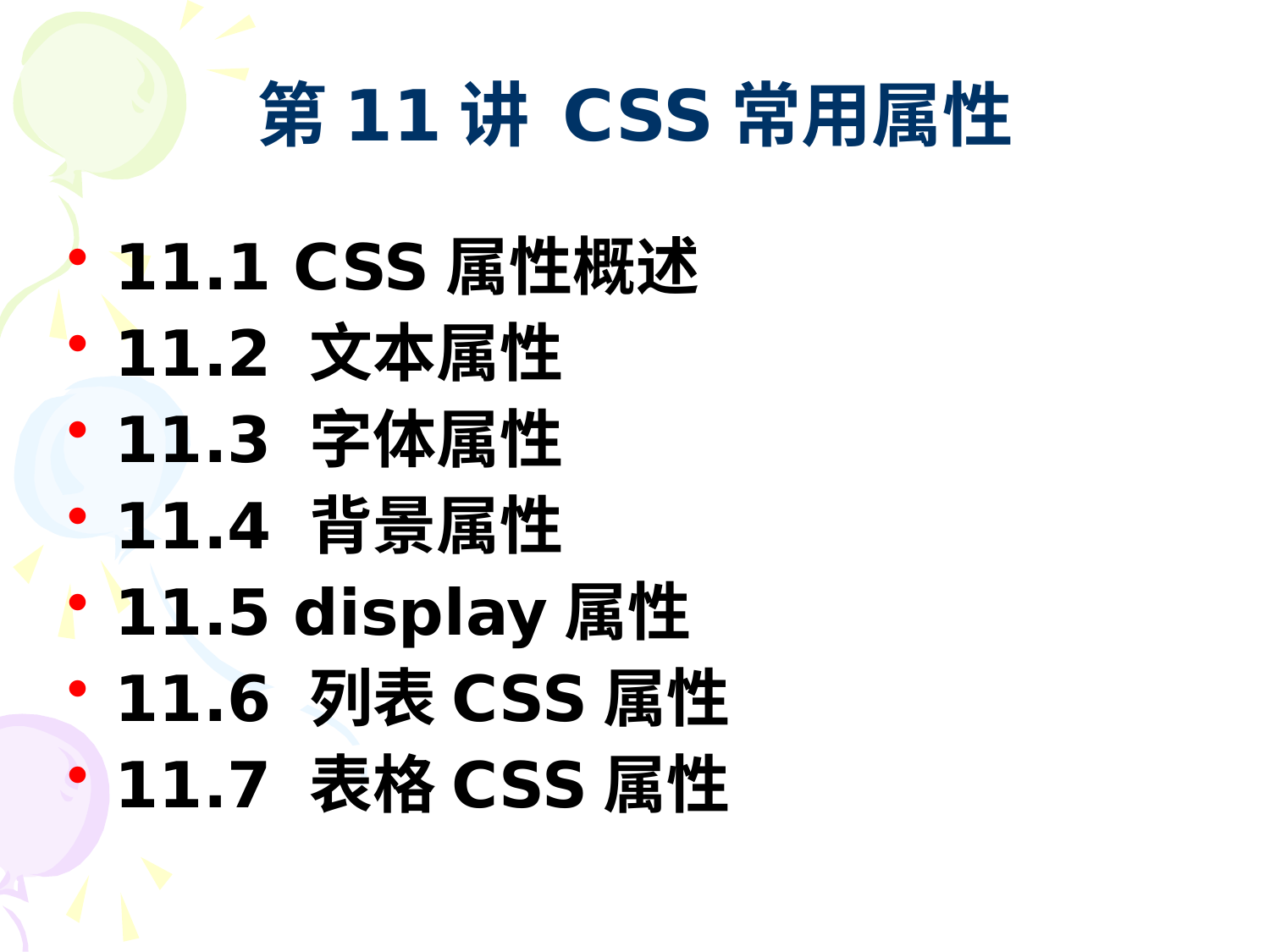

# 第11讲 CSS常用属性
11.1 CSS属性概述
11.2 文本属性
11.3 字体属性
11.4 背景属性
11.5 display属性
11.6 列表CSS属性
11.7 表格CSS属性